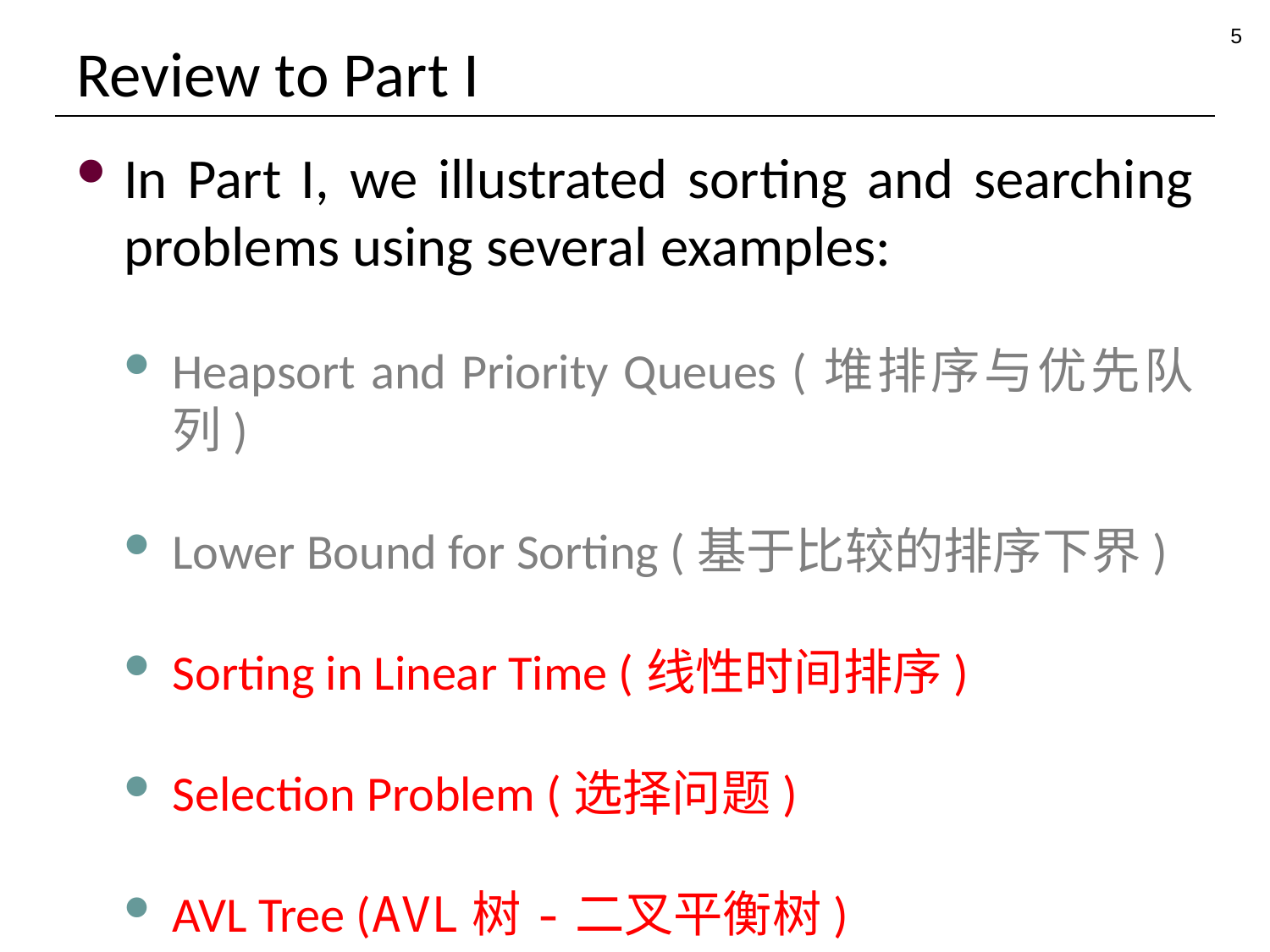

5
# Review to Part I
In Part I, we illustrated sorting and searching problems using several examples:
Heapsort and Priority Queues (堆排序与优先队列)
Lower Bound for Sorting (基于比较的排序下界)
Sorting in Linear Time (线性时间排序)
Selection Problem (选择问题)
AVL Tree (AVL树-二叉平衡树)